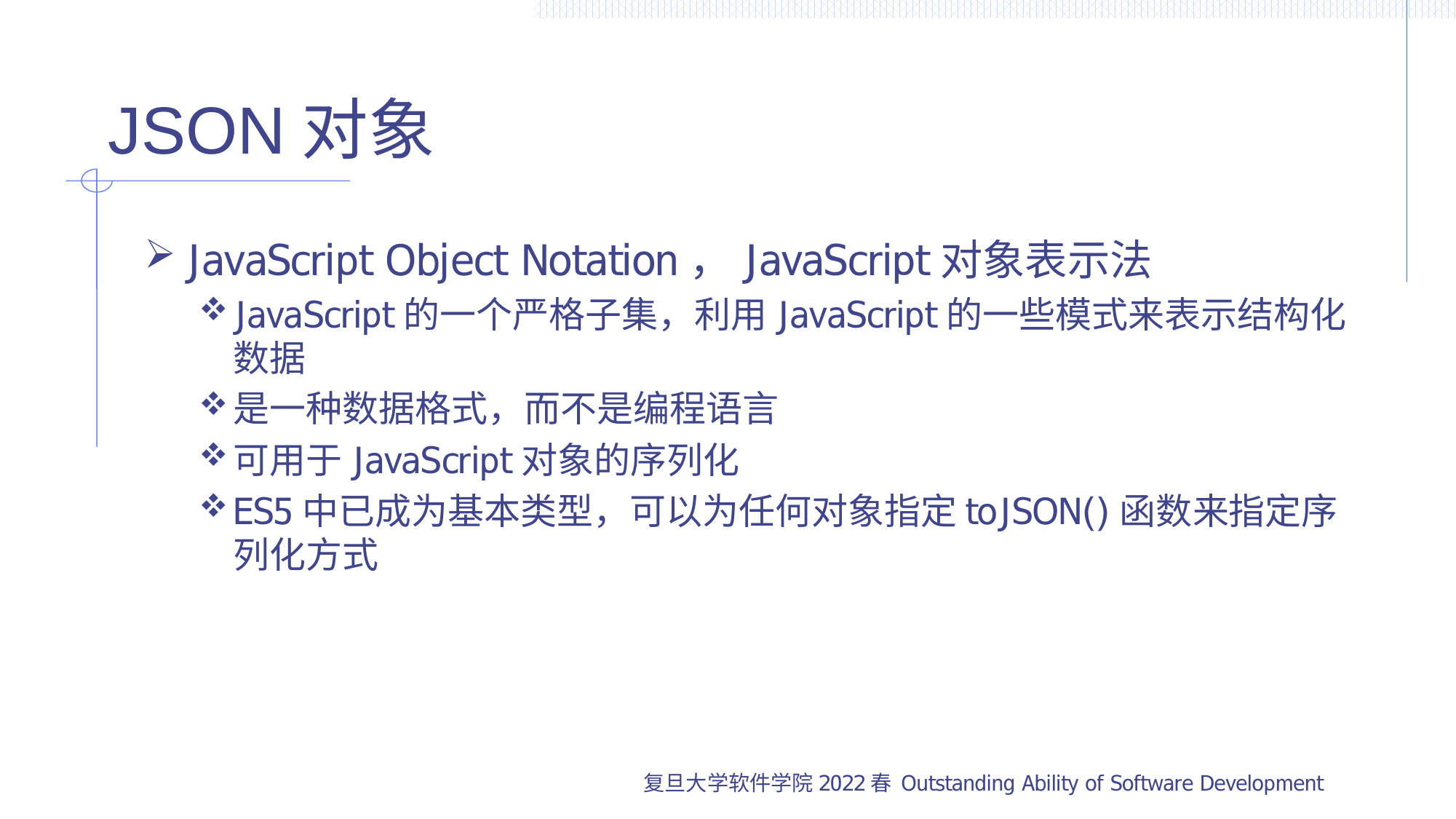

# JSON对象
JavaScript Object Notation，JavaScript对象表示法
JavaScript的一个严格子集，利用JavaScript的一些模式来表示结构化数据
是一种数据格式，而不是编程语言
可用于JavaScript对象的序列化
ES5中已成为基本类型，可以为任何对象指定toJSON()函数来指定序列化方式